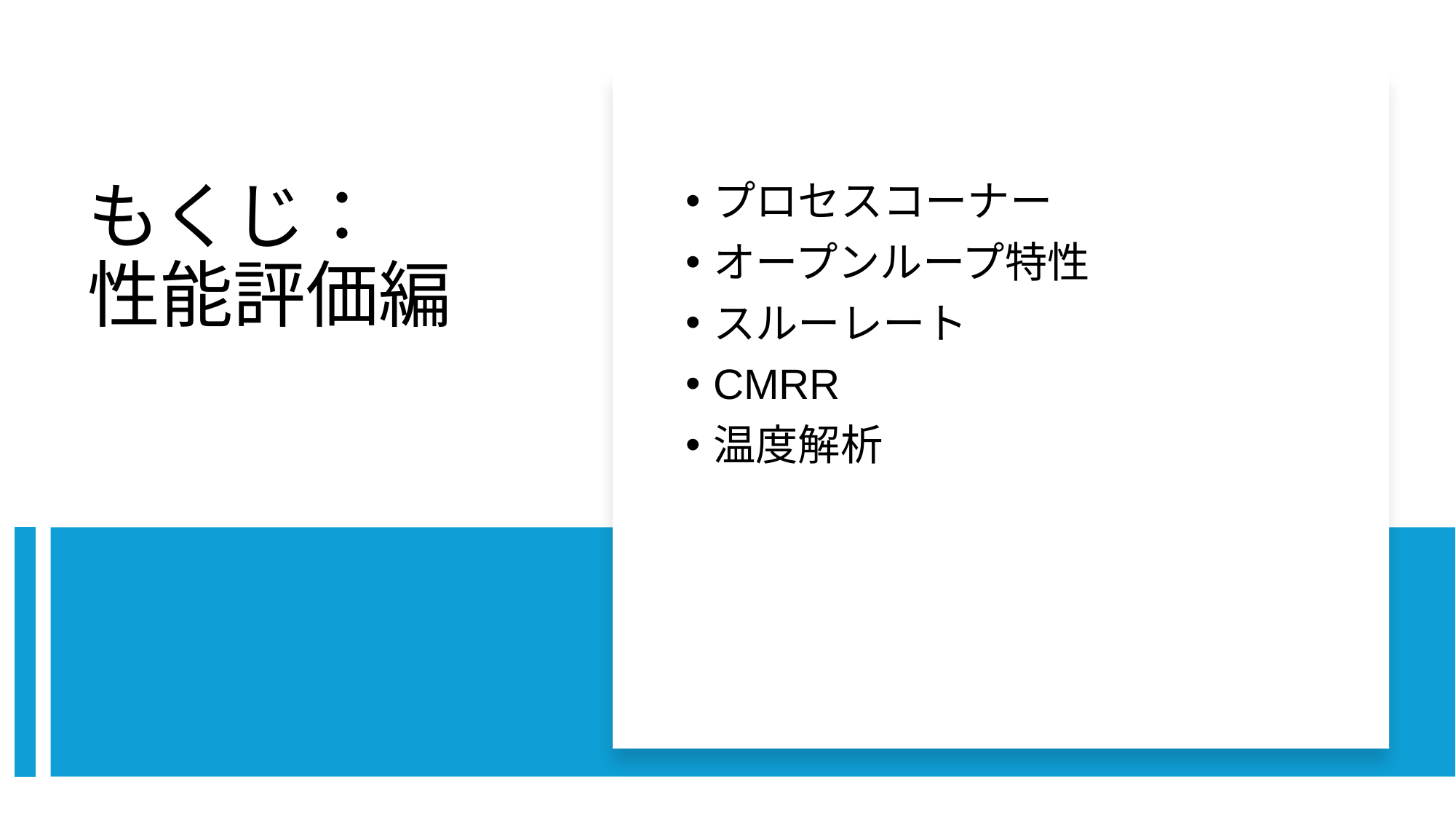

プロセスコーナー
オープンループ特性
スルーレート
CMRR
温度解析
# もくじ： 性能評価編